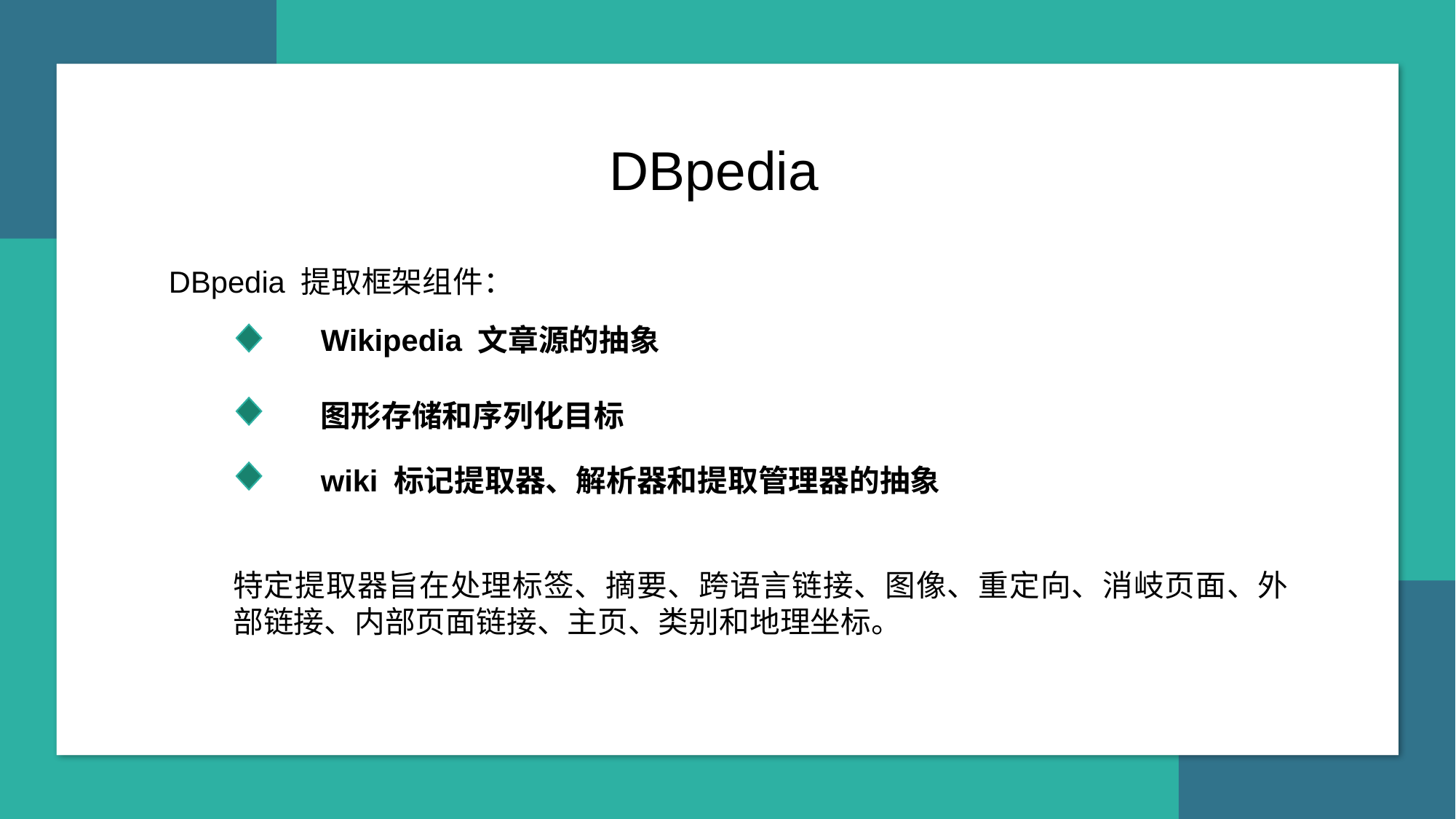

DBpedia
DBpedia 提取框架组件：
Wikipedia 文章源的抽象

图形存储和序列化目标

wiki 标记提取器、解析器和提取管理器的抽象

特定提取器旨在处理标签、摘要、跨语言链接、图像、重定向、消岐页面、外部链接、内部页面链接、主页、类别和地理坐标。